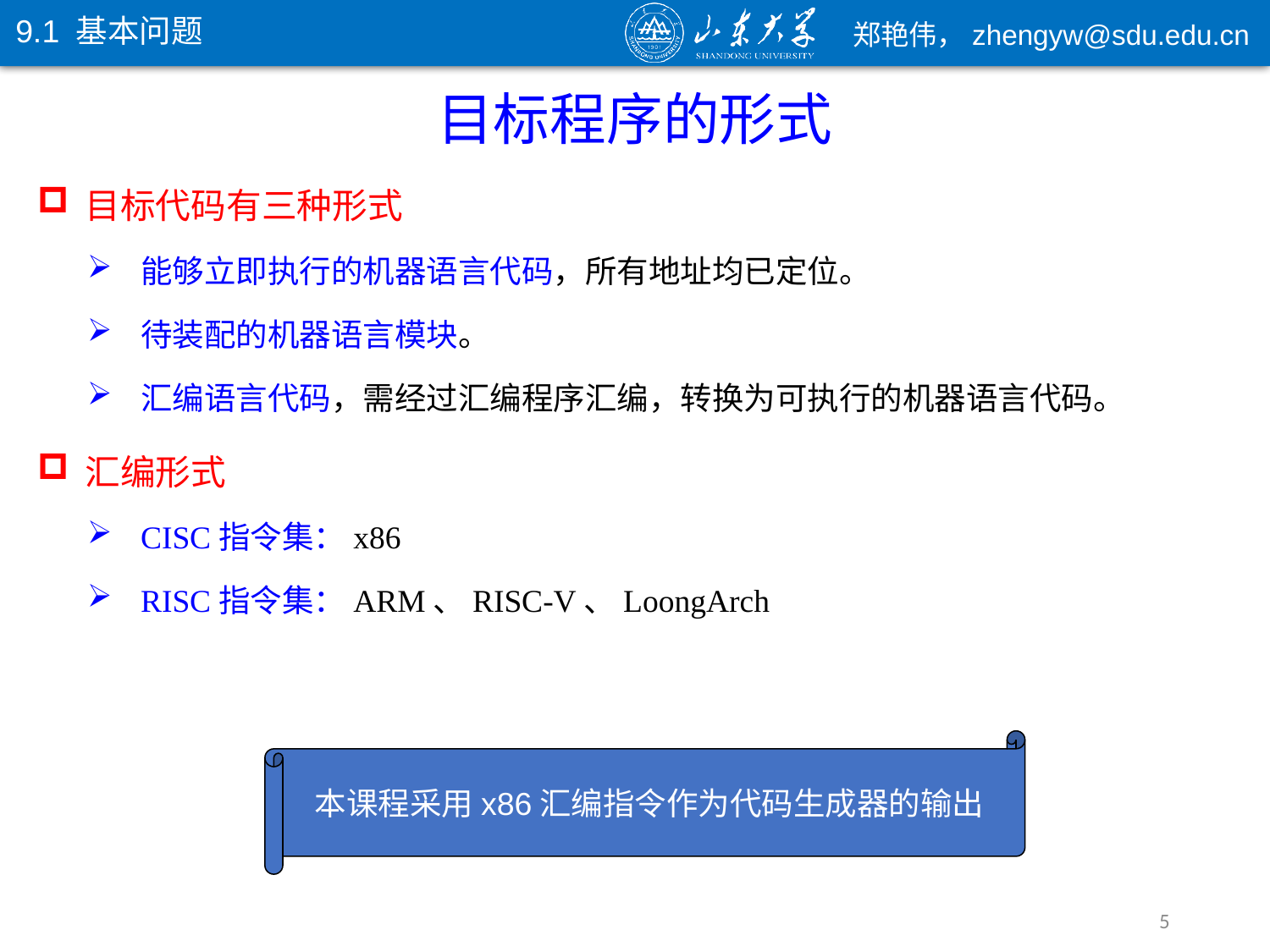

9.1 基本问题
目标程序的形式
目标代码有三种形式
能够立即执行的机器语言代码，所有地址均已定位。
待装配的机器语言模块。
汇编语言代码，需经过汇编程序汇编，转换为可执行的机器语言代码。
汇编形式
CISC指令集：x86
RISC指令集：ARM、RISC-V、LoongArch
本课程采用x86汇编指令作为代码生成器的输出
5